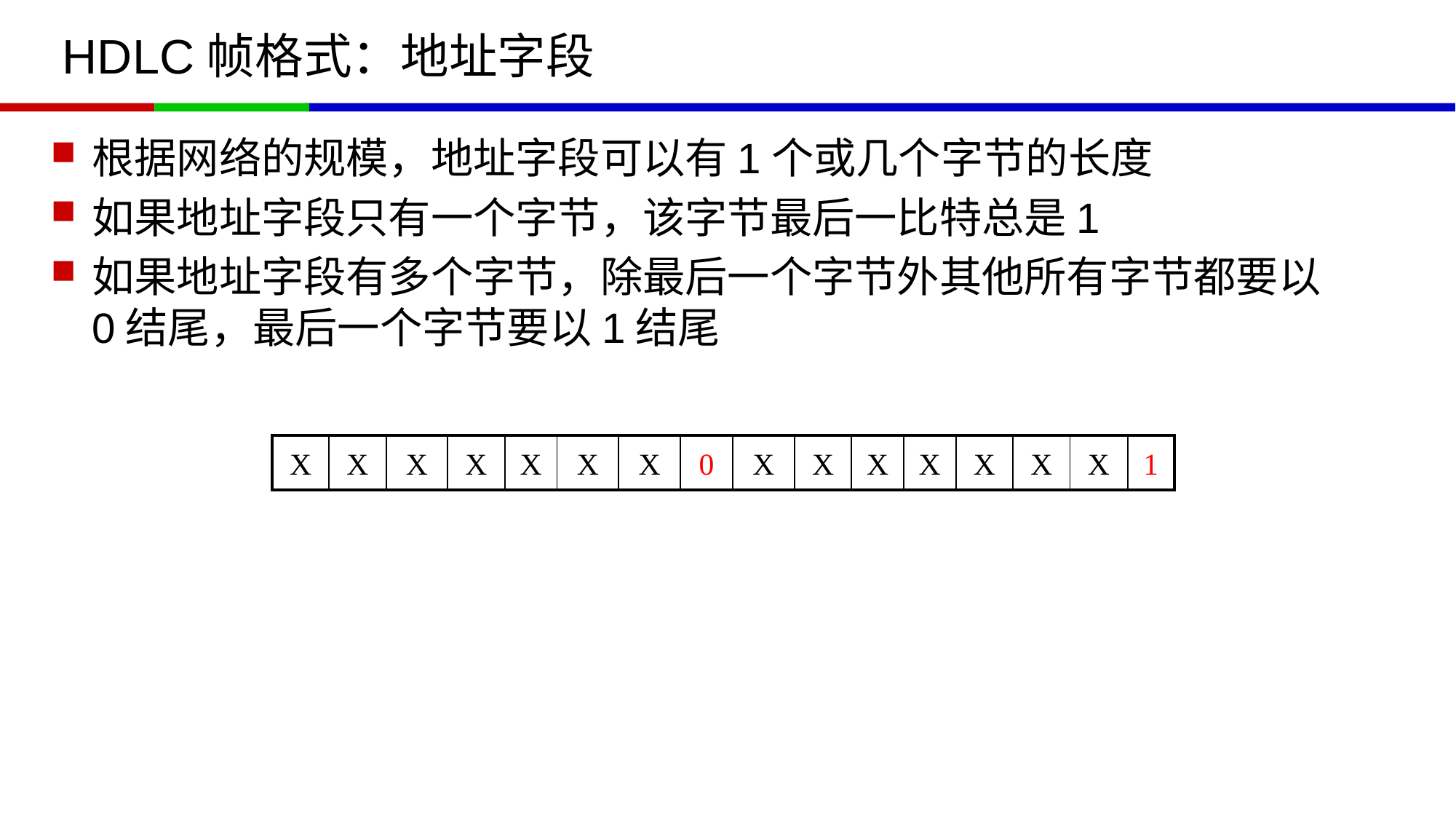

# HDLC帧格式：地址字段
根据网络的规模，地址字段可以有1个或几个字节的长度
如果地址字段只有一个字节，该字节最后一比特总是1
如果地址字段有多个字节，除最后一个字节外其他所有字节都要以0结尾，最后一个字节要以1结尾

| X | X | X | X | X | X | X | 0 | X | X | X | X | X | X | X | 1 |
| --- | --- | --- | --- | --- | --- | --- | --- | --- | --- | --- | --- | --- | --- | --- | --- |
95